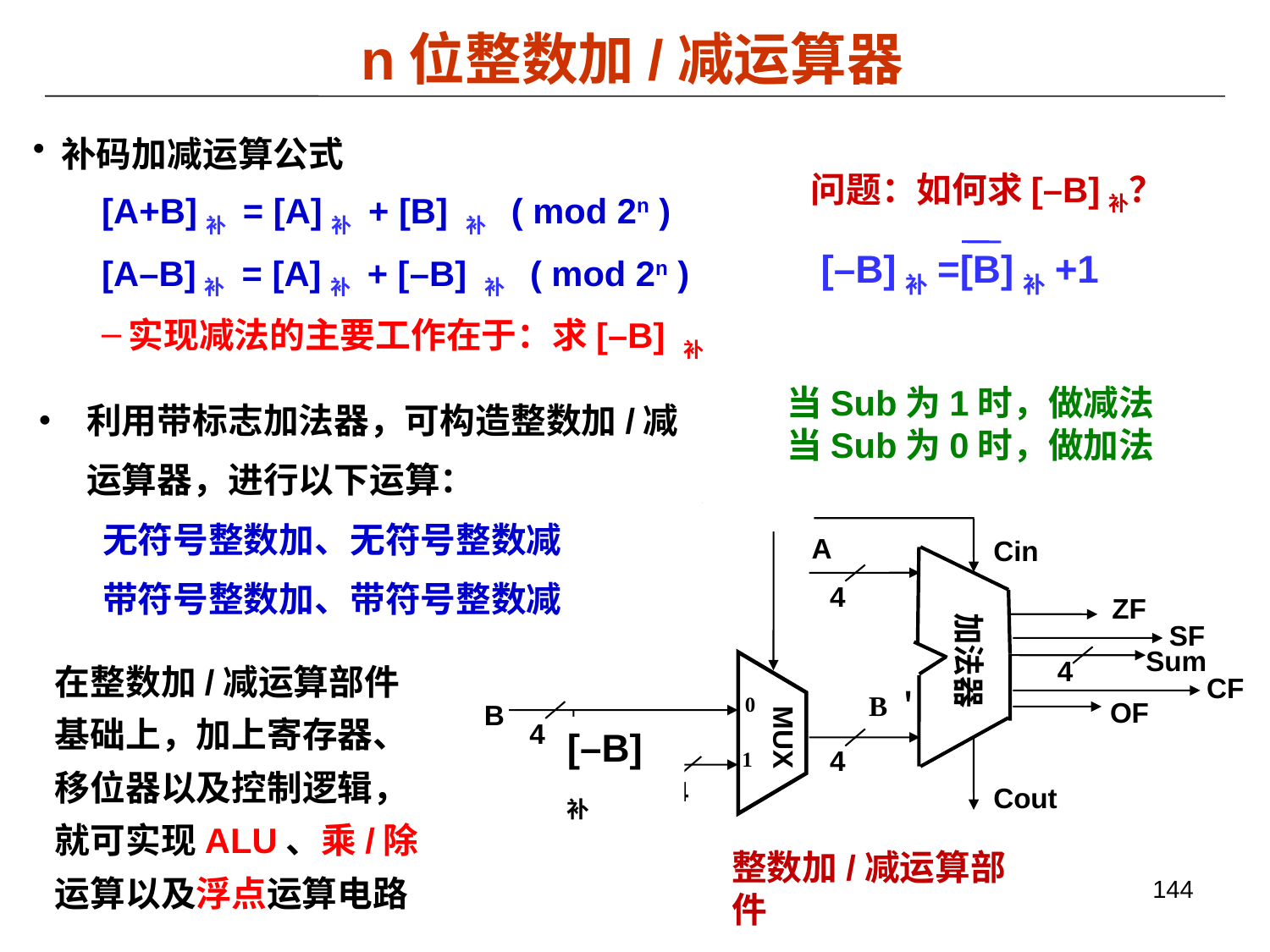

n位整数加/减运算器
补码加减运算公式
[A+B]补 = [A]补 + [B] 补  ( mod 2n )
[A–B]补 = [A]补 + [–B] 补  ( mod 2n )
实现减法的主要工作在于：求[–B] 补
问题：如何求[–B]补？
[–B]补=[B]补+1

当Sub为1时，做减法
当Sub为0时，做加法
利用带标志加法器，可构造整数加/减运算器，进行以下运算：
无符号整数加、无符号整数减
带符号整数加、带符号整数减
Sub

A
Cin

4
ZF

SF

Sum

加法器

4

CF

B＇
0
OF

B

4

B
MUX

4

1

4
Cout
整数加/减运算部件

在整数加/减运算部件基础上，加上寄存器、移位器以及控制逻辑，就可实现ALU、乘/除运算以及浮点运算电路
[–B]补

144